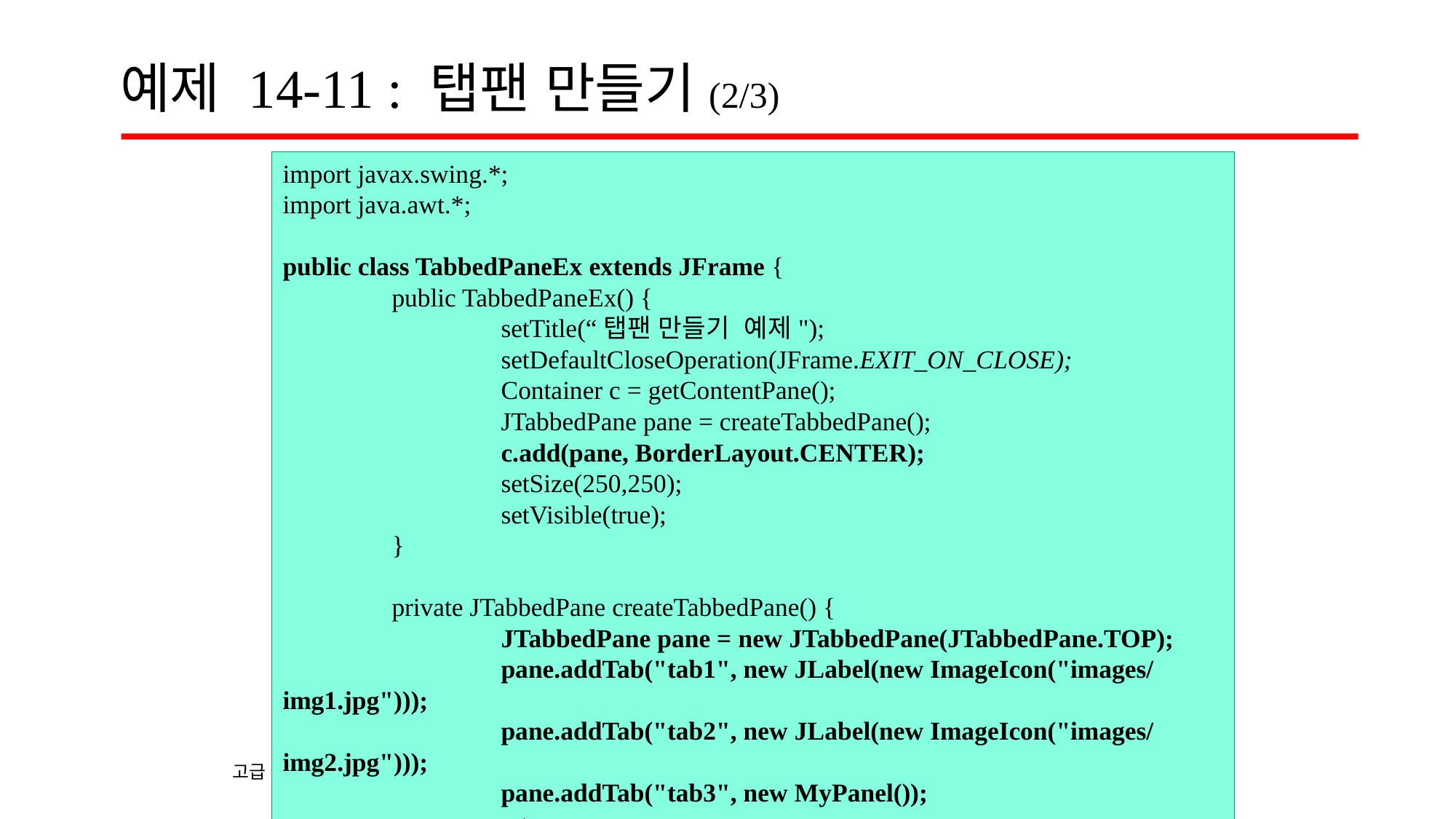

# 예제 14-11 : 탭팬 만들기(2/3)
import javax.swing.*;
import java.awt.*;

public class TabbedPaneEx extends JFrame {
	public TabbedPaneEx() {
		setTitle(“탭팬 만들기  예제");
		setDefaultCloseOperation(JFrame.EXIT_ON_CLOSE);
		Container c = getContentPane();
		JTabbedPane pane = createTabbedPane();
		c.add(pane, BorderLayout.CENTER);
		setSize(250,250);
		setVisible(true);
	}

	private JTabbedPane createTabbedPane() {
		JTabbedPane pane = new JTabbedPane(JTabbedPane.TOP);
		pane.addTab("tab1", new JLabel(new ImageIcon("images/img1.jpg")));
		pane.addTab("tab2", new JLabel(new ImageIcon("images/img2.jpg")));
		pane.addTab("tab3", new MyPanel());
		return pane;
	}